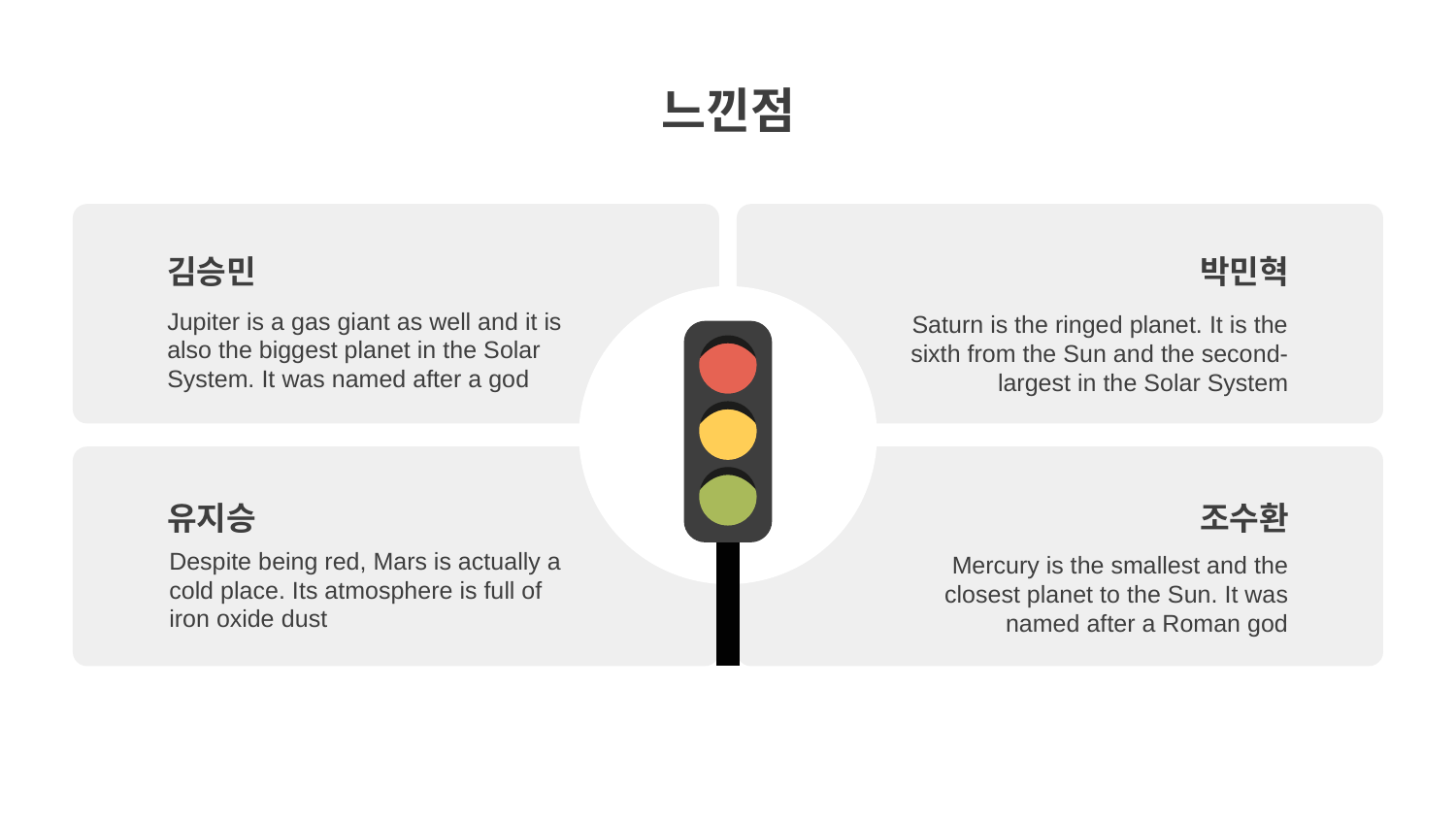

# 느낀점

김승민
박민혁
Saturn is the ringed planet. It is the sixth from the Sun and the second-largest in the Solar System
Jupiter is a gas giant as well and it is also the biggest planet in the Solar System. It was named after a god

조수환
유지승
Mercury is the smallest and the closest planet to the Sun. It was named after a Roman god
Despite being red, Mars is actually a cold place. Its atmosphere is full of iron oxide dust